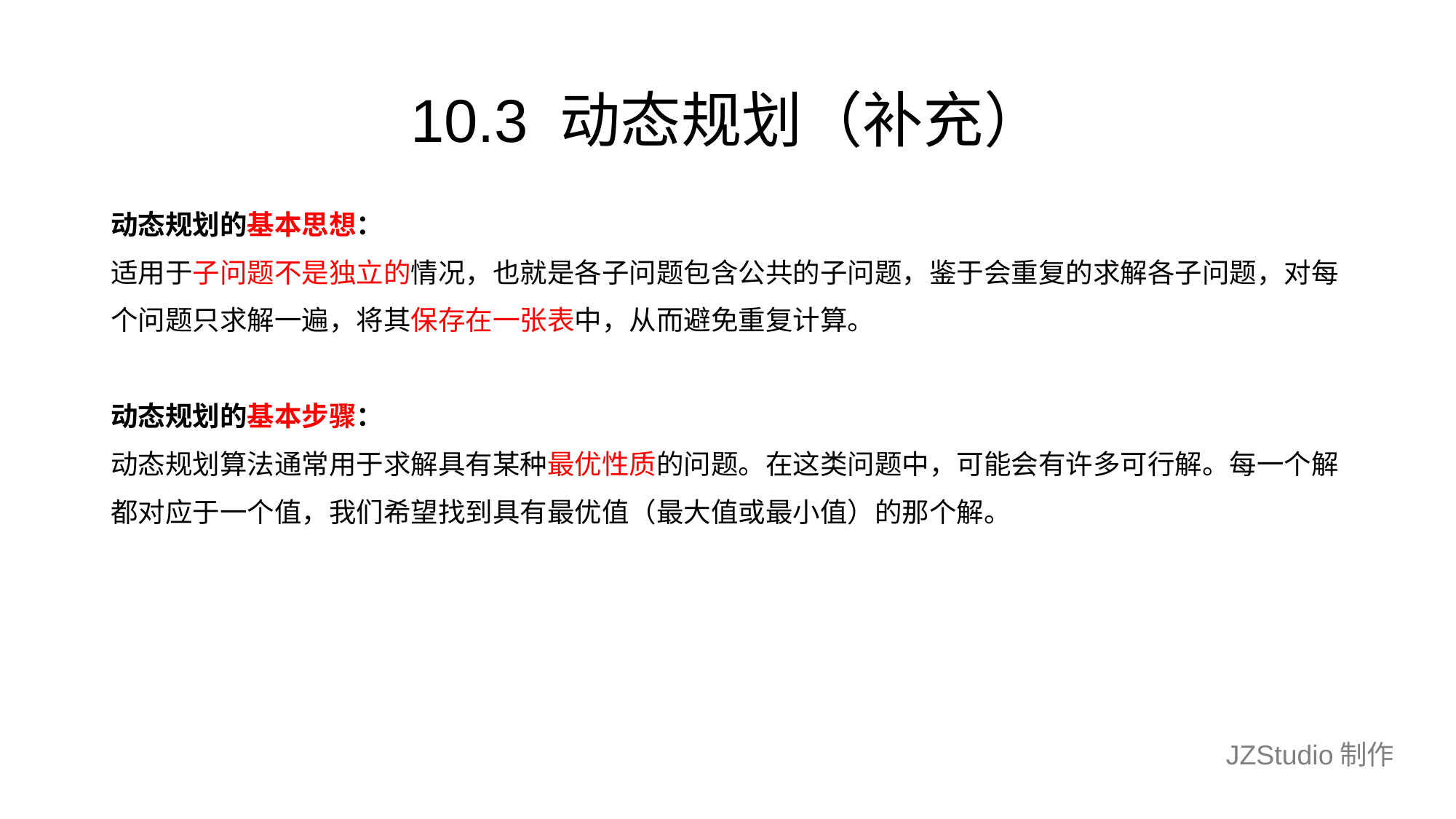

# 10.3 动态规划（补充）
动态规划的基本思想：
适用于子问题不是独立的情况，也就是各子问题包含公共的子问题，鉴于会重复的求解各子问题，对每
个问题只求解一遍，将其保存在一张表中，从而避免重复计算。

动态规划的基本步骤：
动态规划算法通常用于求解具有某种最优性质的问题。在这类问题中，可能会有许多可行解。每一个解
都对应于一个值，我们希望找到具有最优值（最大值或最小值）的那个解。